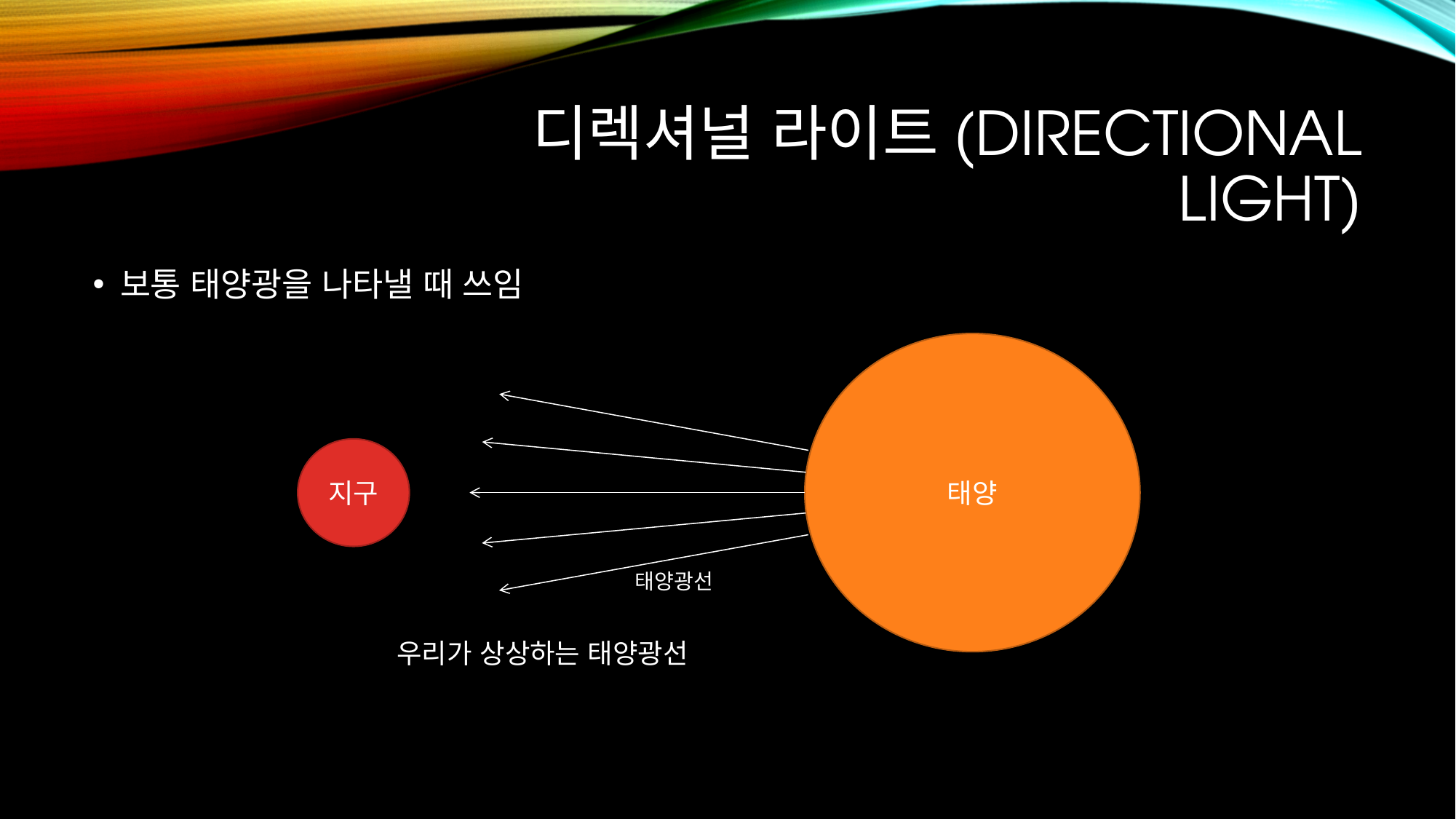

# 디렉셔널 라이트(Directional Light)
보통 태양광을 나타낼 때 쓰임
태양
지구
태양광선
우리가 상상하는 태양광선